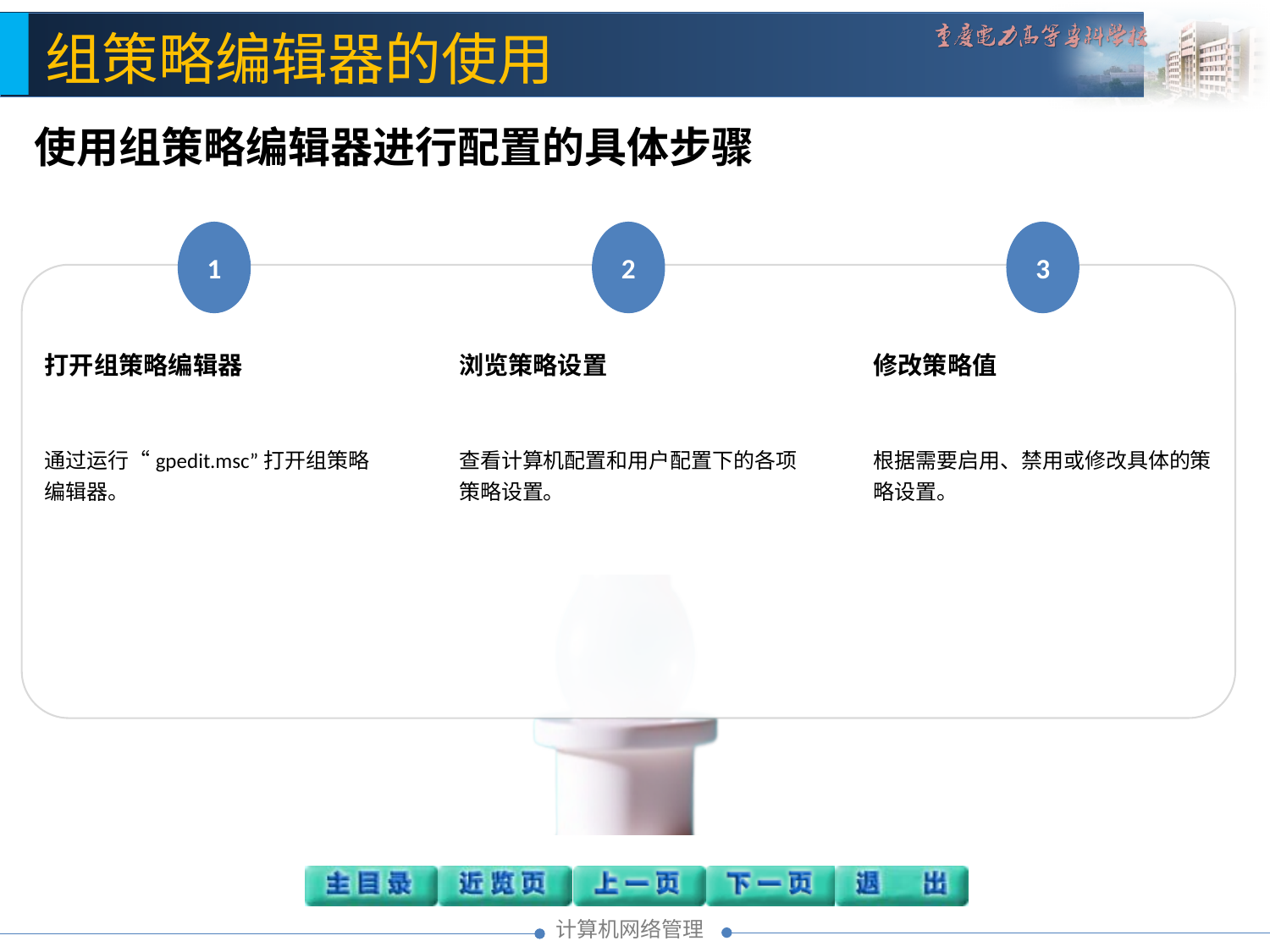

组策略编辑器的使用
使用组策略编辑器进行配置的具体步骤
1
打开组策略编辑器
通过运行“gpedit.msc”打开组策略编辑器。
2
浏览策略设置
查看计算机配置和用户配置下的各项策略设置。
3
修改策略值
根据需要启用、禁用或修改具体的策略设置。